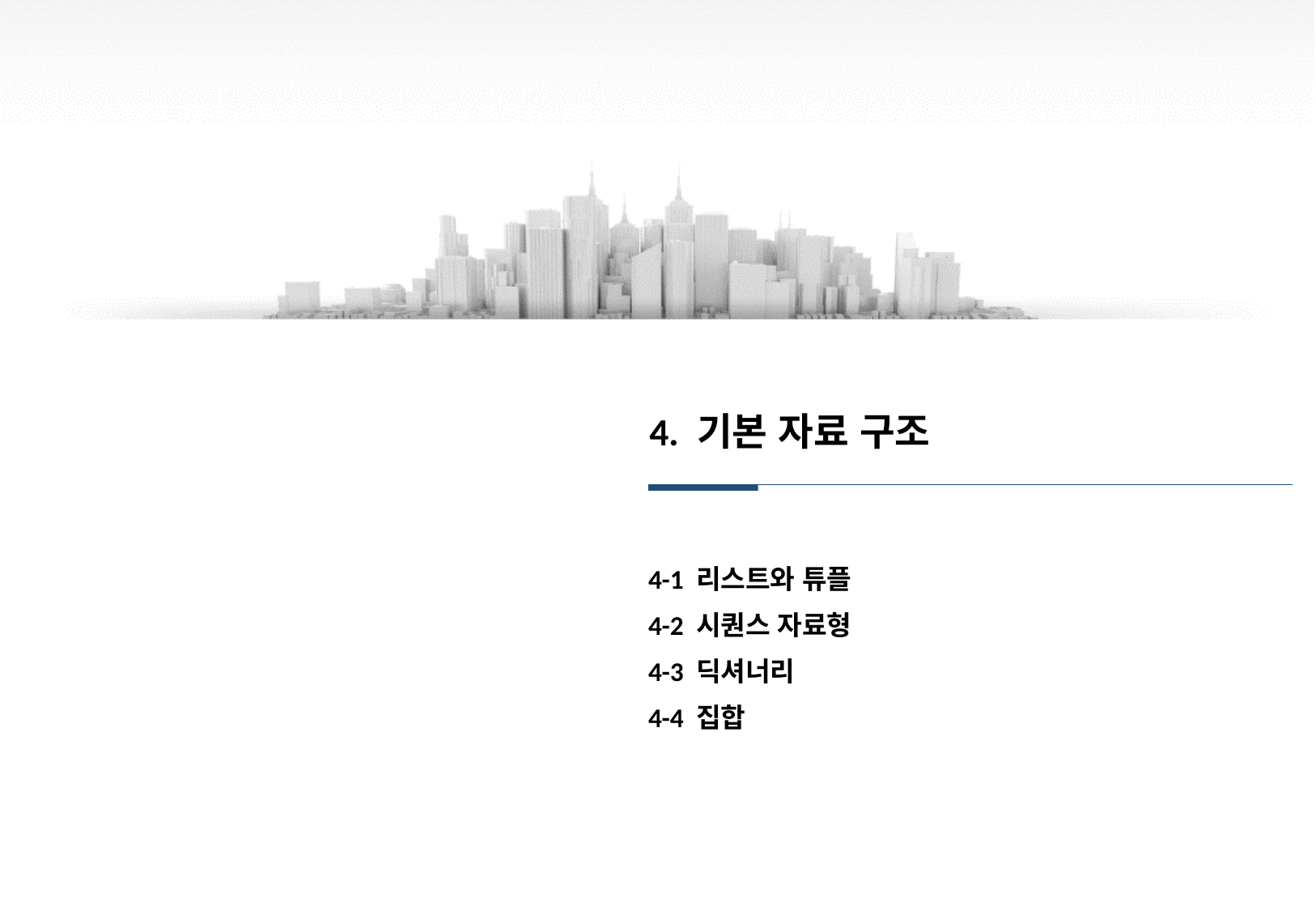

4. 기본 자료 구조
4-1 리스트와 튜플
4-2 시퀀스 자료형
4-3 딕셔너리
4-4 집합